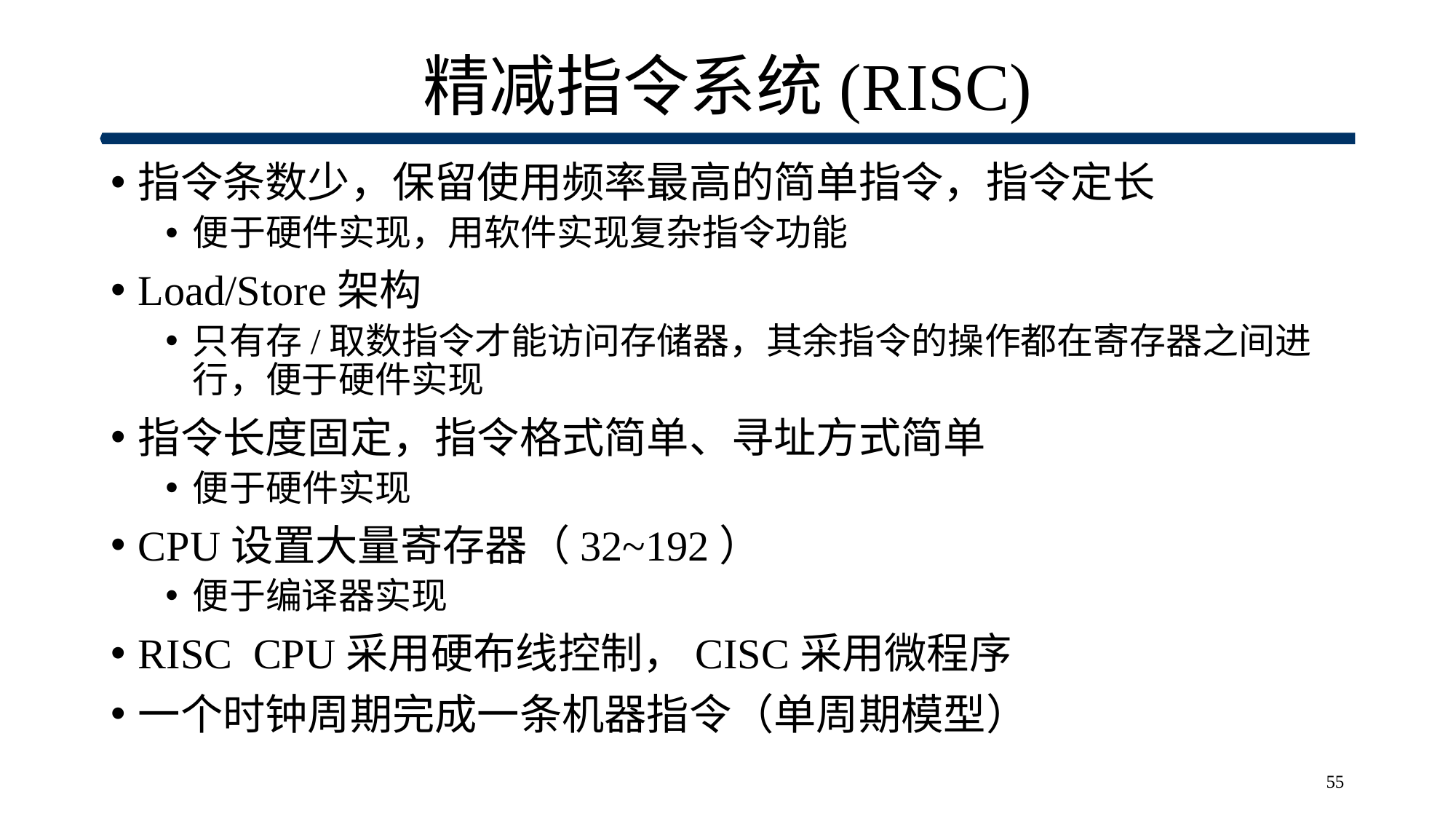

# 精减指令系统(RISC)
指令条数少，保留使用频率最高的简单指令，指令定长
便于硬件实现，用软件实现复杂指令功能
Load/Store架构
只有存/取数指令才能访问存储器，其余指令的操作都在寄存器之间进行，便于硬件实现
指令长度固定，指令格式简单、寻址方式简单
便于硬件实现
CPU设置大量寄存器（32~192）
便于编译器实现
RISC  CPU采用硬布线控制，CISC采用微程序
一个时钟周期完成一条机器指令（单周期模型）

55